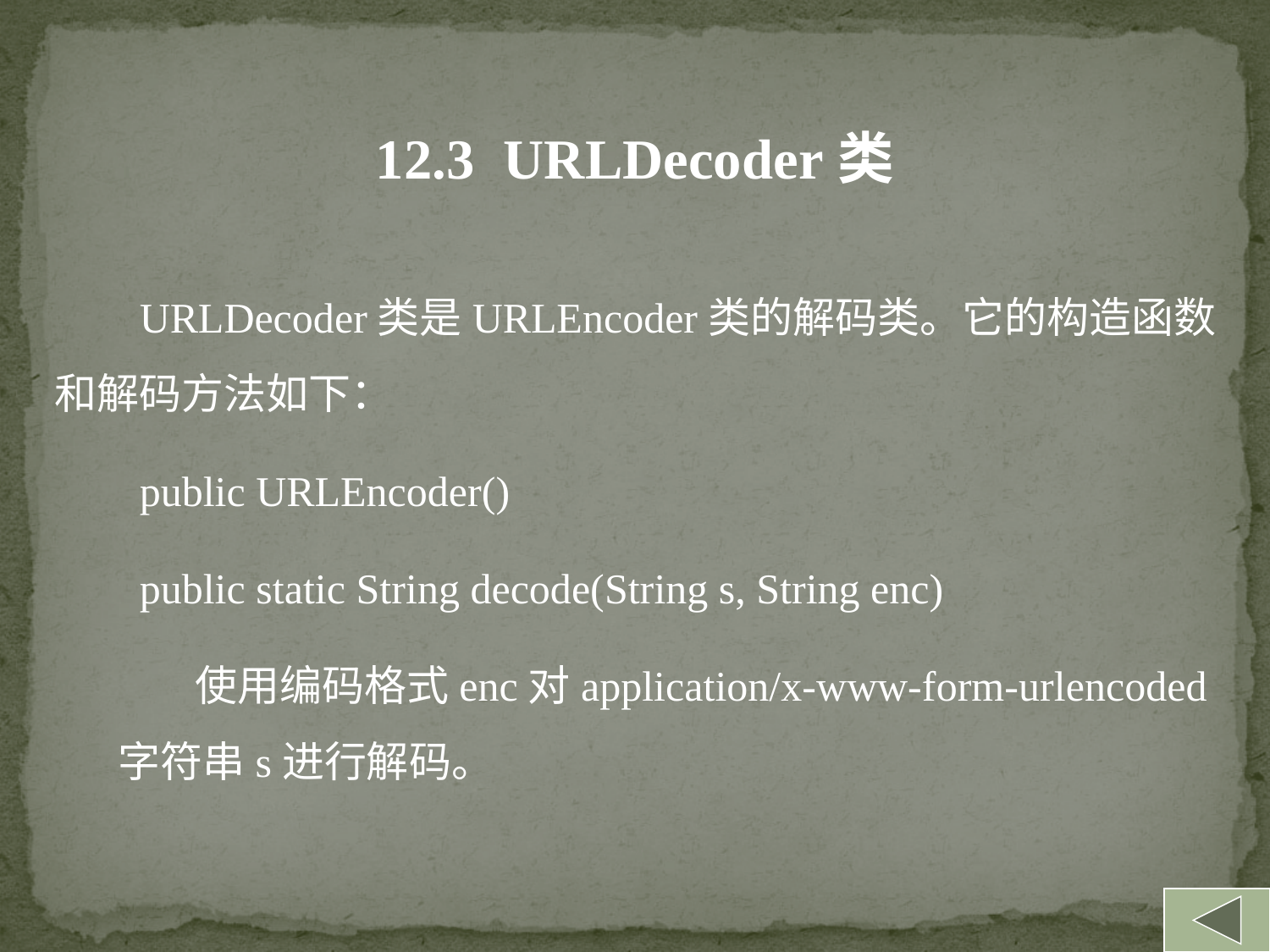

12.3  URLDecoder类
        URLDecoder类是URLEncoder类的解码类。它的构造函数和解码方法如下：
  public URLEncoder()
  public static String decode(String s, String enc)
       使用编码格式enc对application/x-www-form-urlencoded字符串s进行解码。